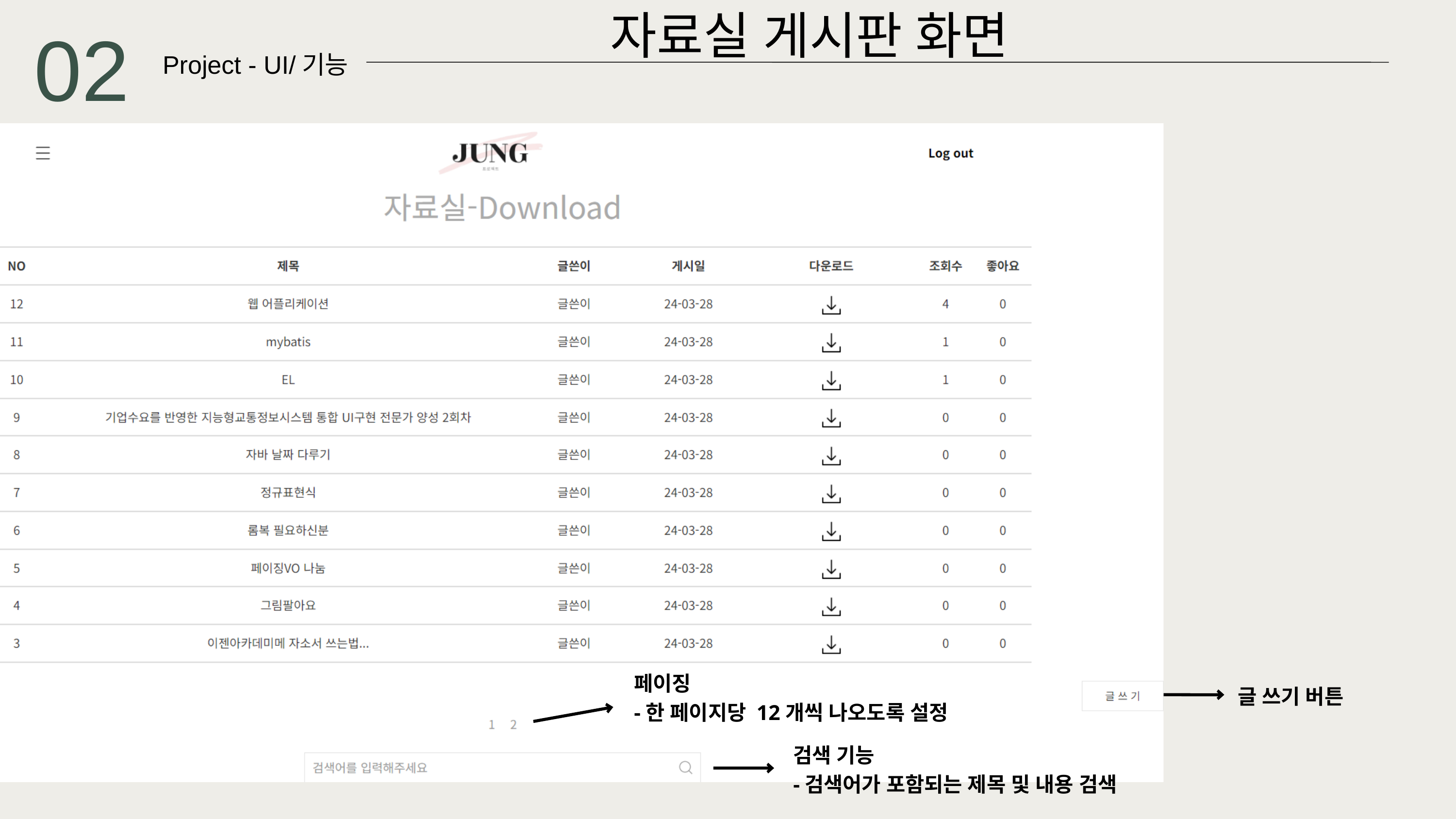

자료실 게시판 화면
02
Project - UI/기능

페이징
-한 페이지당 12개씩 나오도록 설정
글 쓰기 버튼

검색 기능
-검색어가 포함되는 제목 및 내용 검색